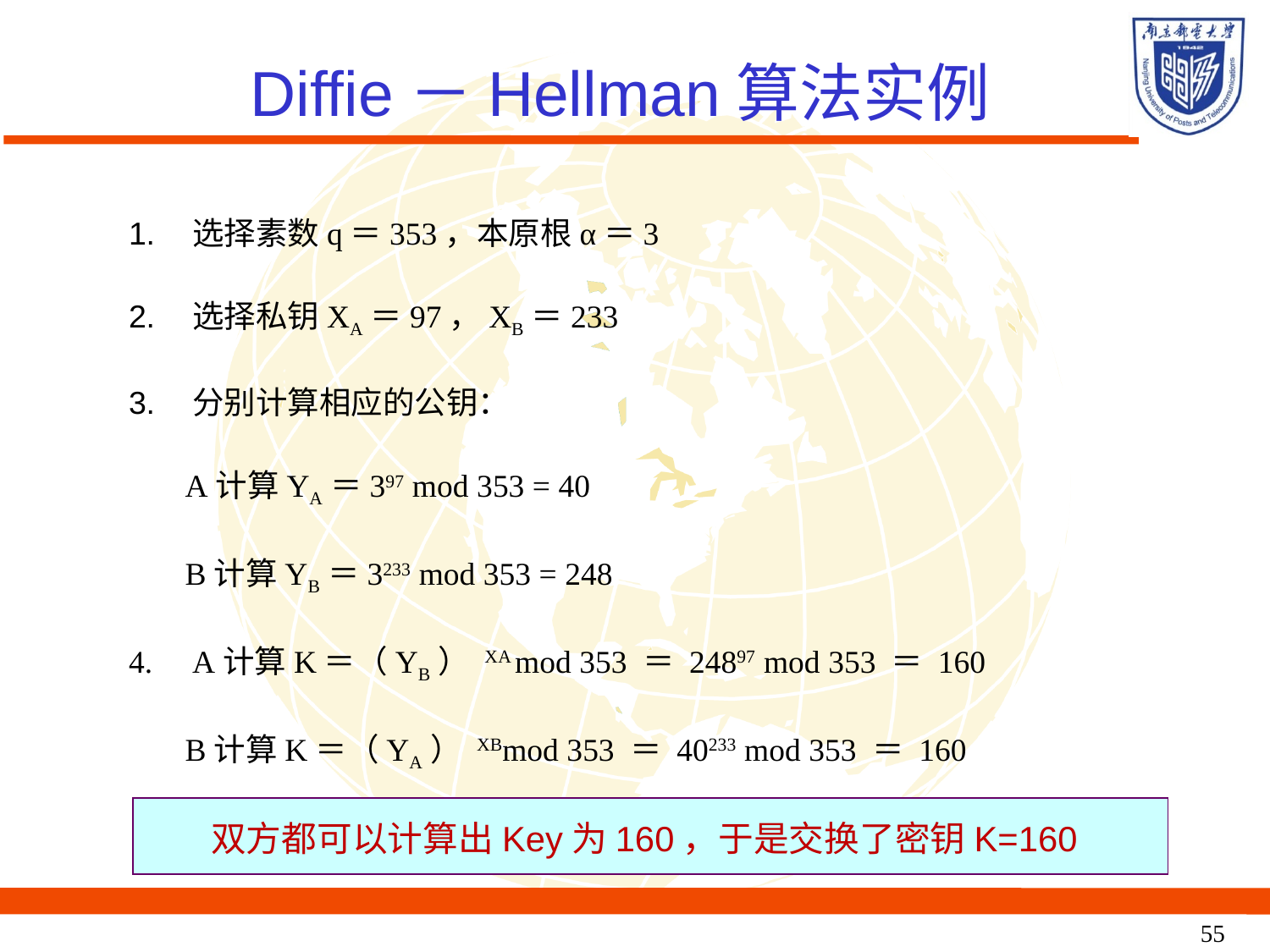

Diffie－Hellman算法实例
选择素数q＝353，本原根α＝3
选择私钥XA＝97，XB＝233
分别计算相应的公钥：
       A计算YA＝397 mod 353 = 40
       B计算YB＝3233 mod 353 = 248
A计算K＝（YB） XA mod 353 ＝ 24897 mod 353 ＝ 160
       B计算K＝（YA） XBmod 353 ＝ 40233 mod 353 ＝ 160
双方都可以计算出Key为160，于是交换了密钥K=160
55